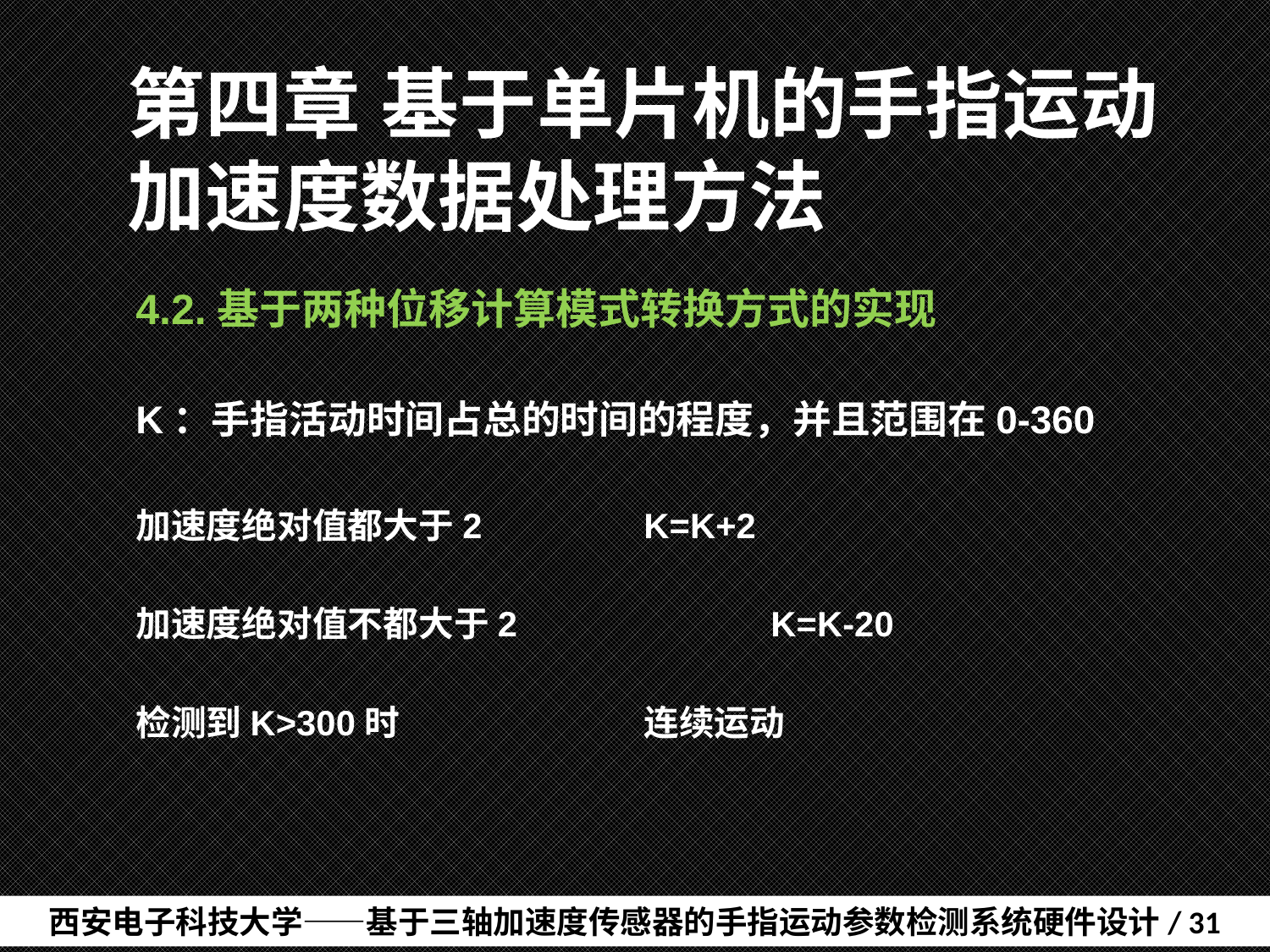

# 第四章	基于单片机的手指运动加速度数据处理方法
4.2.基于两种位移计算模式转换方式的实现

K：手指活动时间占总的时间的程度，并且范围在0-360

加速度绝对值都大于2		K=K+2

加速度绝对值不都大于2		K=K-20

检测到K>300时		连续运动

西安电子科技大学——基于三轴加速度传感器的手指运动参数检测系统硬件设计/ 31